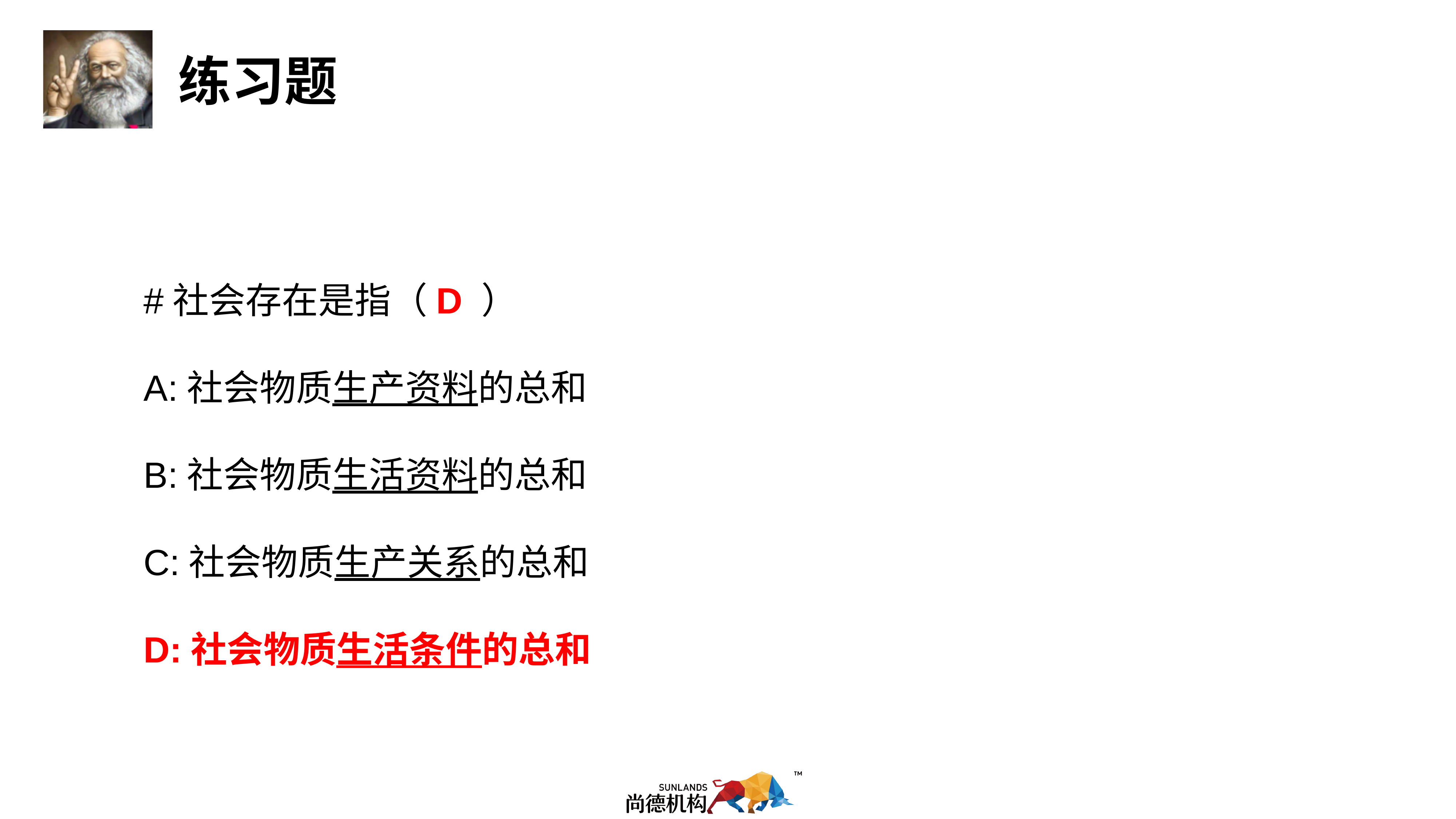

#社会存在是指（D ）
A:社会物质生产资料的总和
B:社会物质生活资料的总和
C:社会物质生产关系的总和
D:社会物质生活条件的总和